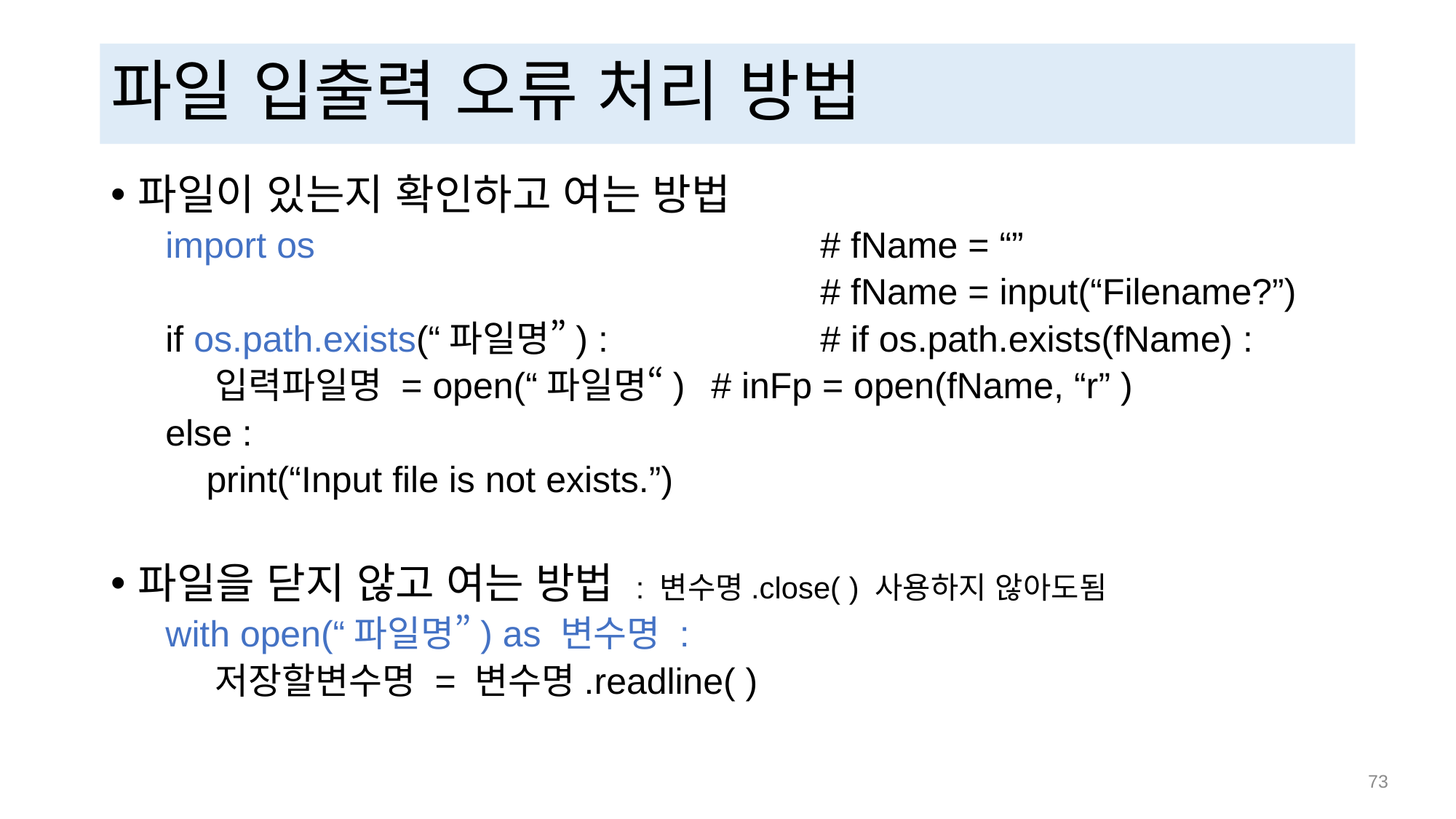

# 파일 입출력 오류 처리 방법
파일이 있는지 확인하고 여는 방법
import os					# fName = “”
						# fName = input(“Filename?”)
if os.path.exists(“파일명”) :		# if os.path.exists(fName) :
    입력파일명 = open(“파일명“)	# inFp = open(fName, “r” )
else :
    print(“Input file is not exists.”)

파일을 닫지 않고 여는 방법 : 변수명.close( ) 사용하지 않아도됨
with open(“파일명”) as 변수명 :
    저장할변수명 = 변수명.readline( )

 73